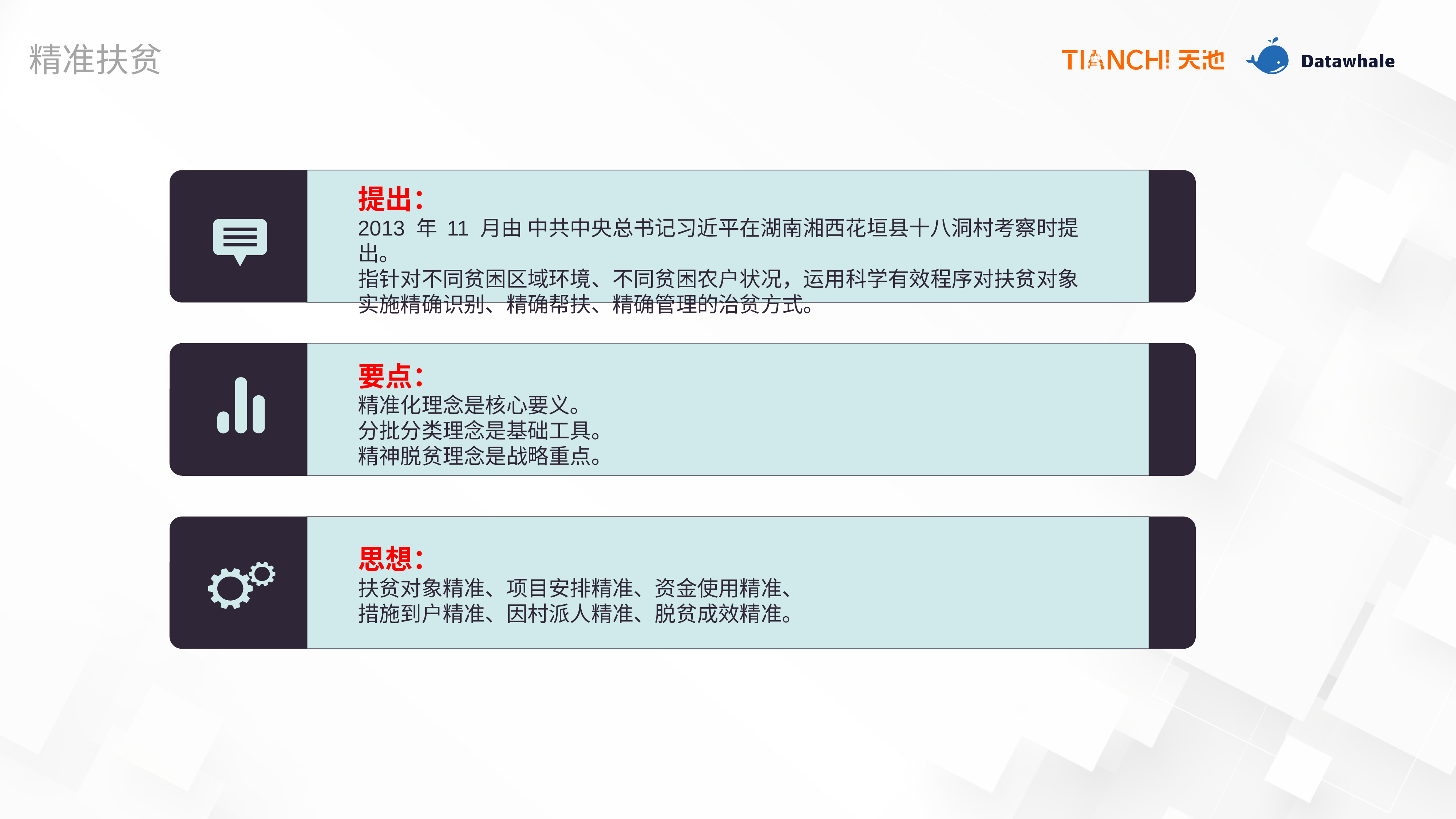

精准扶贫

提出：
2013 年 11 月由 中共中央总书记习近平在湖南湘西花垣县十八洞村考察时提出。
指针对不同贫困区域环境、不同贫困农户状况，运用科学有效程序对扶贫对象实施精确识别、精确帮扶、精确管理的治贫方式。

要点：
精准化理念是核心要义。
分批分类理念是基础工具。
精神脱贫理念是战略重点。

思想：
扶贫对象精准、项目安排精准、资金使用精准、
措施到户精准、因村派人精准、脱贫成效精准。